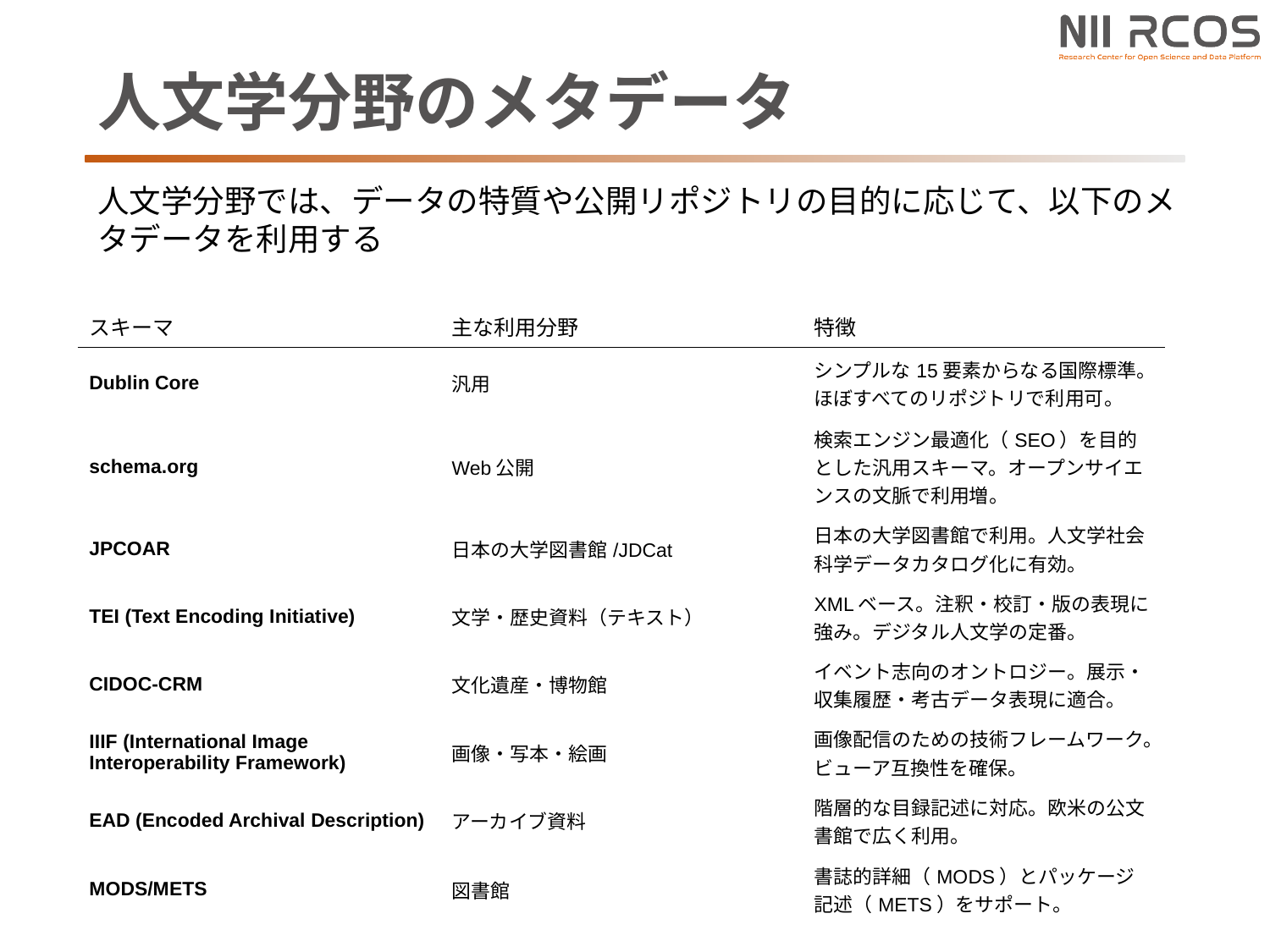

# 人文学分野のメタデータ
人文学分野では、データの特質や公開リポジトリの目的に応じて、以下のメタデータを利用する
| スキーマ | 主な利用分野 | 特徴 |
| --- | --- | --- |
| Dublin Core | 汎用 | シンプルな15要素からなる国際標準。ほぼすべてのリポジトリで利用可。 |
| schema.org | Web公開 | 検索エンジン最適化（SEO）を目的とした汎用スキーマ。オープンサイエンスの文脈で利用増。 |
| JPCOAR | 日本の大学図書館/JDCat | 日本の大学図書館で利用。人文学社会科学データカタログ化に有効。 |
| TEI (Text Encoding Initiative) | 文学・歴史資料（テキスト） | XMLベース。注釈・校訂・版の表現に強み。デジタル人文学の定番。 |
| CIDOC-CRM | 文化遺産・博物館 | イベント志向のオントロジー。展示・収集履歴・考古データ表現に適合。 |
| IIIF (International Image Interoperability Framework) | 画像・写本・絵画 | 画像配信のための技術フレームワーク。ビューア互換性を確保。 |
| EAD (Encoded Archival Description) | アーカイブ資料 | 階層的な目録記述に対応。欧米の公文書館で広く利用。 |
| MODS/METS | 図書館 | 書誌的詳細（MODS）とパッケージ記述（METS）をサポート。 |